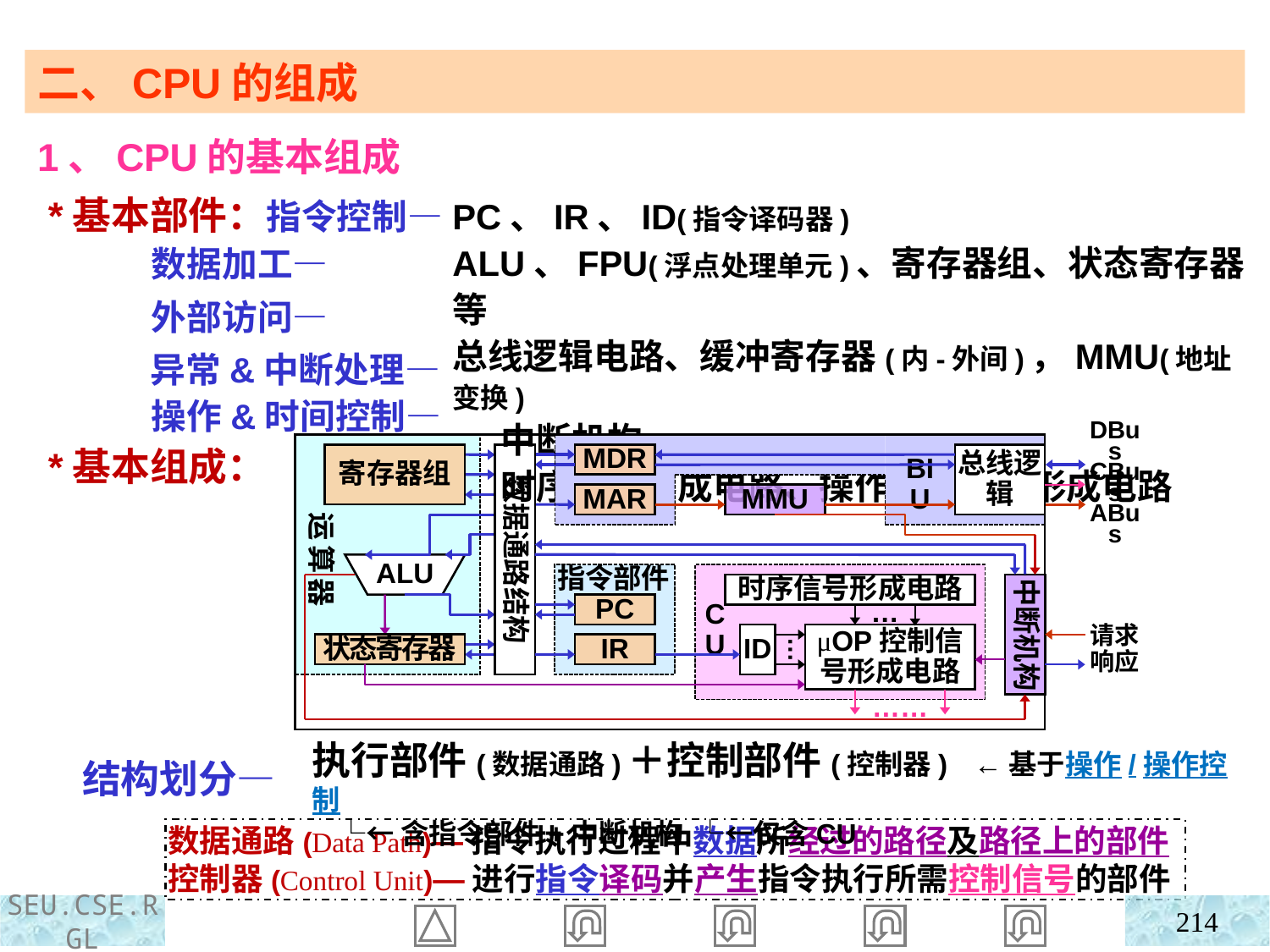

二、CPU的组成
1、CPU的基本组成
 *基本部件：指令控制—
              数据加工—
              外部访问—
             异常&中断处理—
              操作&时间控制—
 *基本组成：

    结构划分—
PC、IR、ID(指令译码器)
ALU、FPU(浮点处理单元)、寄存器组、状态寄存器等
总线逻辑电路、缓冲寄存器(内-外间)，MMU(地址变换)
     中断机构
     时序信号形成电路、操作控制信号形成电路

寄存器组
MDR
总线逻辑
BIU
MAR
MMU
运算器
ALU
状态寄存器

数据通路结构
DBus
CBus
ABus
指令部件

PC
ID
IR
中断机构
请求
响应

时序信号形成电路
…
CU
μOP控制信号形成电路
…
……
执行部件(数据通路)＋控制部件(控制器)   ←基于操作/操作控制
    └←含指令部件+中断机构  └←仅含CU
数据通路(Data Path)—指令执行过程中数据所经过的路径及路径上的部件
控制器(Control Unit)—进行指令译码并产生指令执行所需控制信号的部件
214